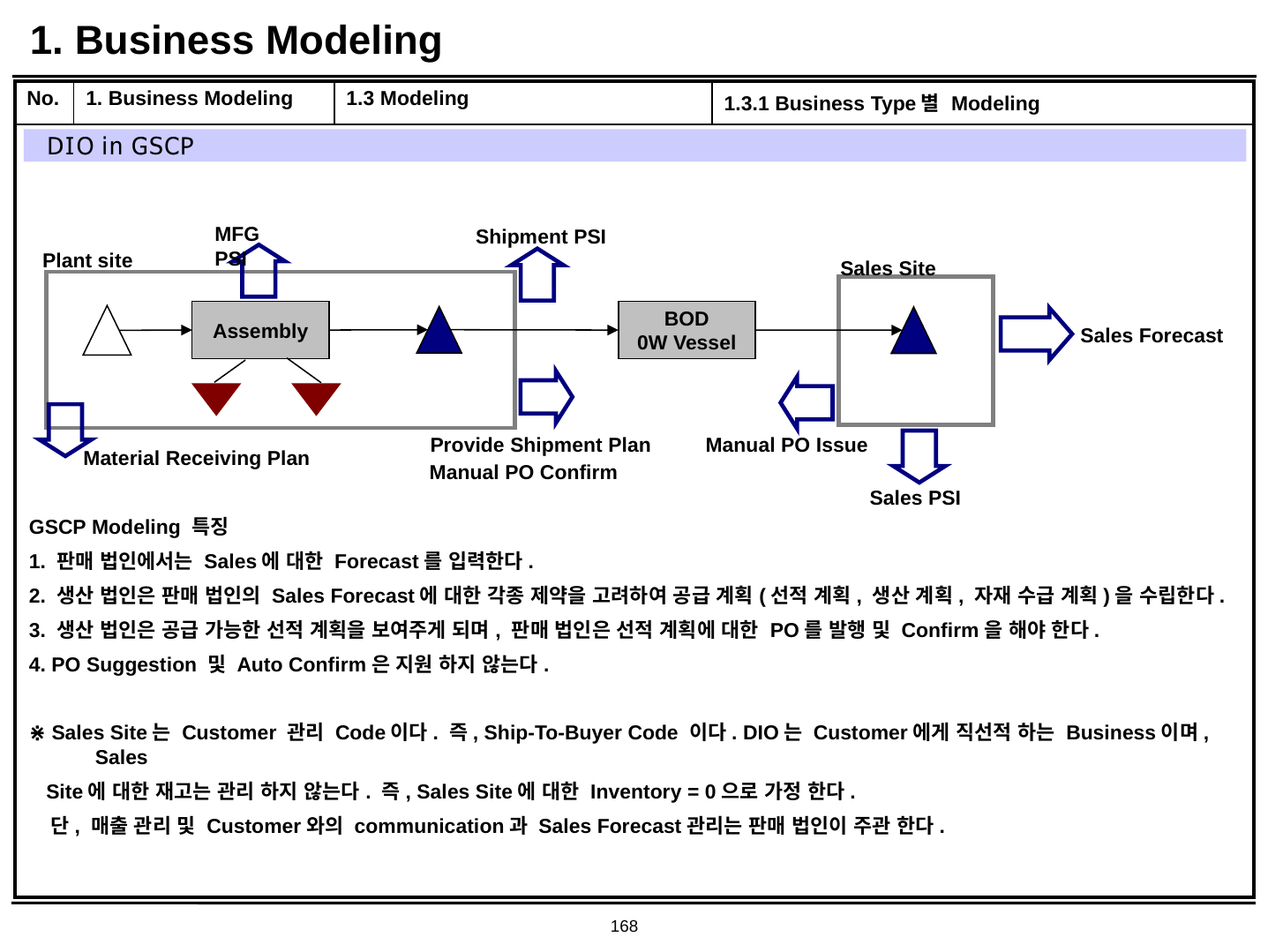

# 1. Business Modeling
| No. | 1. Business Modeling | 1.3 Modeling | 1.3.1 Business Type별 Modeling |
| --- | --- | --- | --- |
|  |  |  |  |
DIO in GSCP
MFG PSI
Shipment PSI
Plant site

Sales Site

Assembly
BOD
0W Vessel

Sales Forecast

Provide Shipment Plan
Manual PO Issue

Material Receiving Plan
Manual PO Confirm
Sales PSI
GSCP Modeling 특징
1. 판매 법인에서는 Sales에 대한 Forecast를 입력한다.
2. 생산 법인은 판매 법인의 Sales Forecast에 대한 각종 제약을 고려하여 공급 계획(선적 계획, 생산 계획, 자재 수급 계획)을 수립한다.
3. 생산 법인은 공급 가능한 선적 계획을 보여주게 되며, 판매 법인은 선적 계획에 대한 PO를 발행 및 Confirm을 해야 한다.
4. PO Suggestion 및 Auto Confirm은 지원 하지 않는다.

⋇ Sales Site는 Customer 관리 Code이다. 즉, Ship-To-Buyer Code 이다. DIO는 Customer에게 직선적 하는 Business이며, Sales
   Site에 대한 재고는 관리 하지 않는다. 즉, Sales Site에 대한 Inventory = 0으로 가정 한다.
   단, 매출 관리 및 Customer와의 communication과 Sales Forecast관리는 판매 법인이 주관 한다.
168